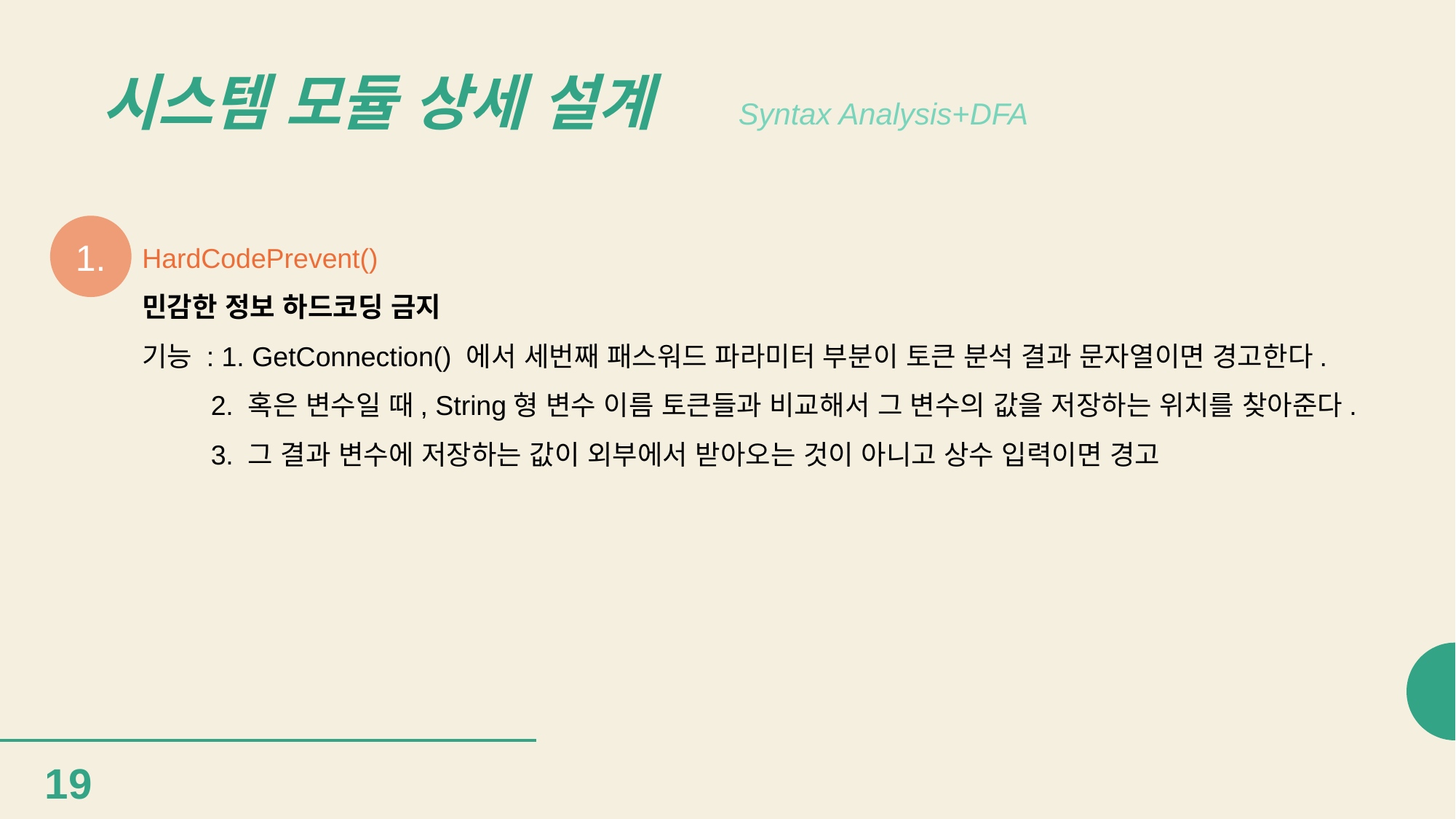

# 시스템 모듈 상세 설계
Syntax Analysis+DFA
1.
HardCodePrevent()
민감한 정보 하드코딩 금지
기능 : 1. GetConnection() 에서 세번째 패스워드 파라미터 부분이 토큰 분석 결과 문자열이면 경고한다.
         2. 혹은 변수일 때, String형 변수 이름 토큰들과 비교해서 그 변수의 값을 저장하는 위치를 찾아준다.
         3. 그 결과 변수에 저장하는 값이 외부에서 받아오는 것이 아니고 상수 입력이면 경고

19